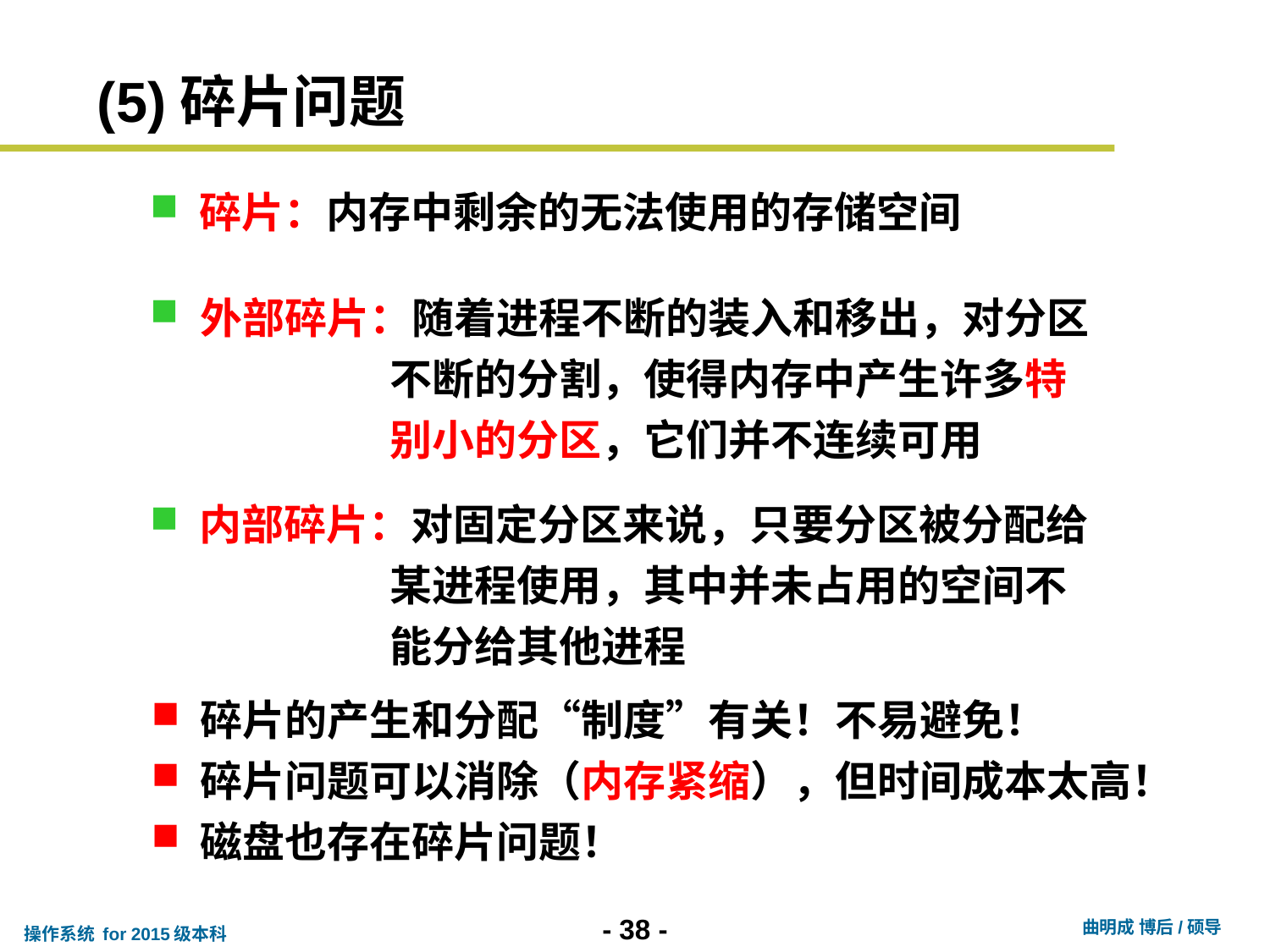

# (5)碎片问题
 碎片：内存中剩余的无法使用的存储空间
 外部碎片：随着进程不断的装入和移出，对分区
                      不断的分割，使得内存中产生许多特
                      别小的分区，它们并不连续可用
 内部碎片：对固定分区来说，只要分区被分配给
                      某进程使用，其中并未占用的空间不
                      能分给其他进程
 碎片的产生和分配“制度”有关！不易避免！
 碎片问题可以消除（内存紧缩），但时间成本太高！
 磁盘也存在碎片问题！